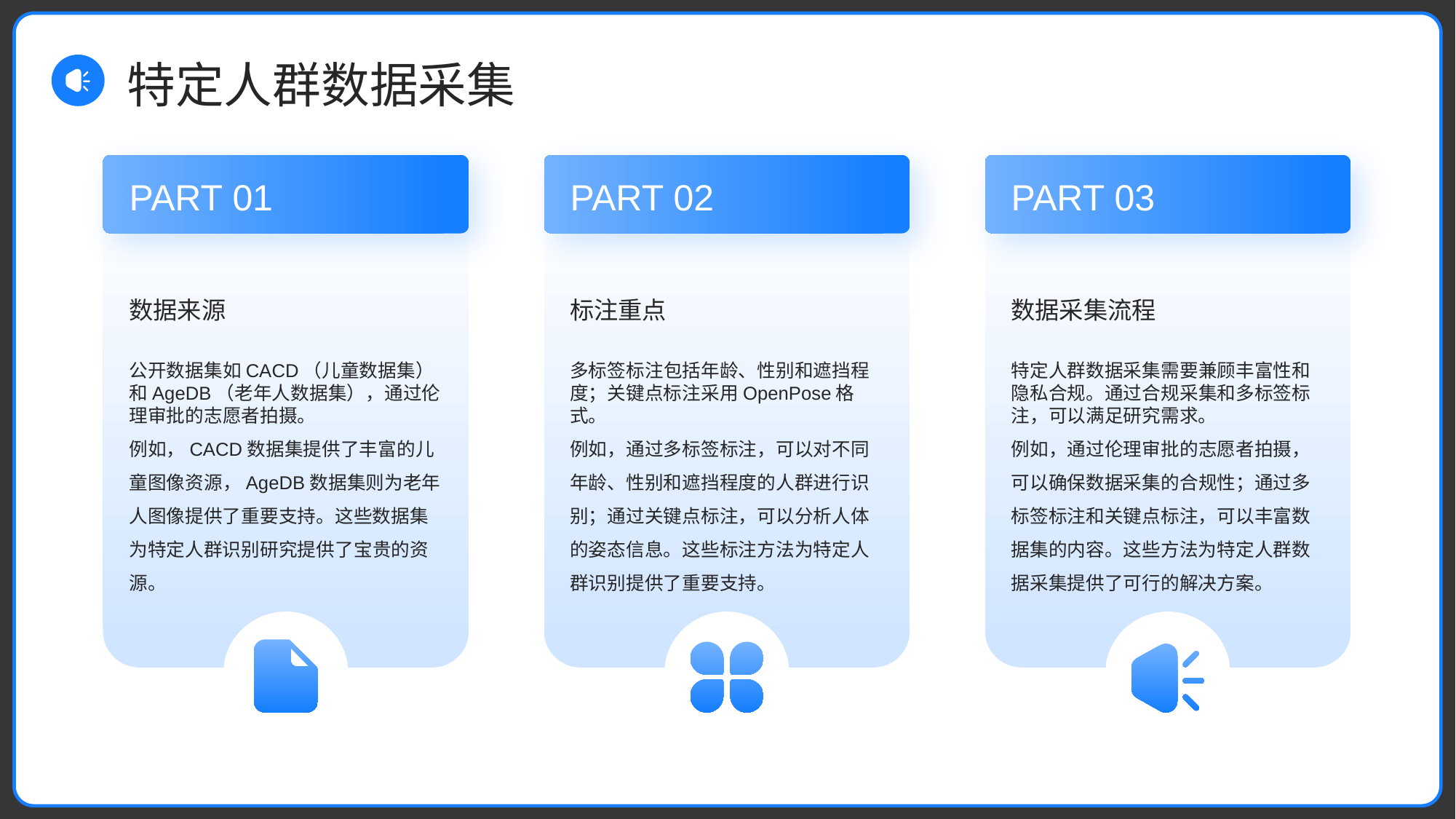

特定人群数据采集

PART 01
PART 02
PART 03

数据来源
标注重点
数据采集流程
公开数据集如CACD（儿童数据集）和AgeDB（老年人数据集），通过伦理审批的志愿者拍摄。
例如，CACD数据集提供了丰富的儿童图像资源，AgeDB数据集则为老年人图像提供了重要支持。这些数据集为特定人群识别研究提供了宝贵的资源。
多标签标注包括年龄、性别和遮挡程度；关键点标注采用OpenPose格式。
例如，通过多标签标注，可以对不同年龄、性别和遮挡程度的人群进行识别；通过关键点标注，可以分析人体的姿态信息。这些标注方法为特定人群识别提供了重要支持。
特定人群数据采集需要兼顾丰富性和隐私合规。通过合规采集和多标签标注，可以满足研究需求。
例如，通过伦理审批的志愿者拍摄，可以确保数据采集的合规性；通过多标签标注和关键点标注，可以丰富数据集的内容。这些方法为特定人群数据采集提供了可行的解决方案。